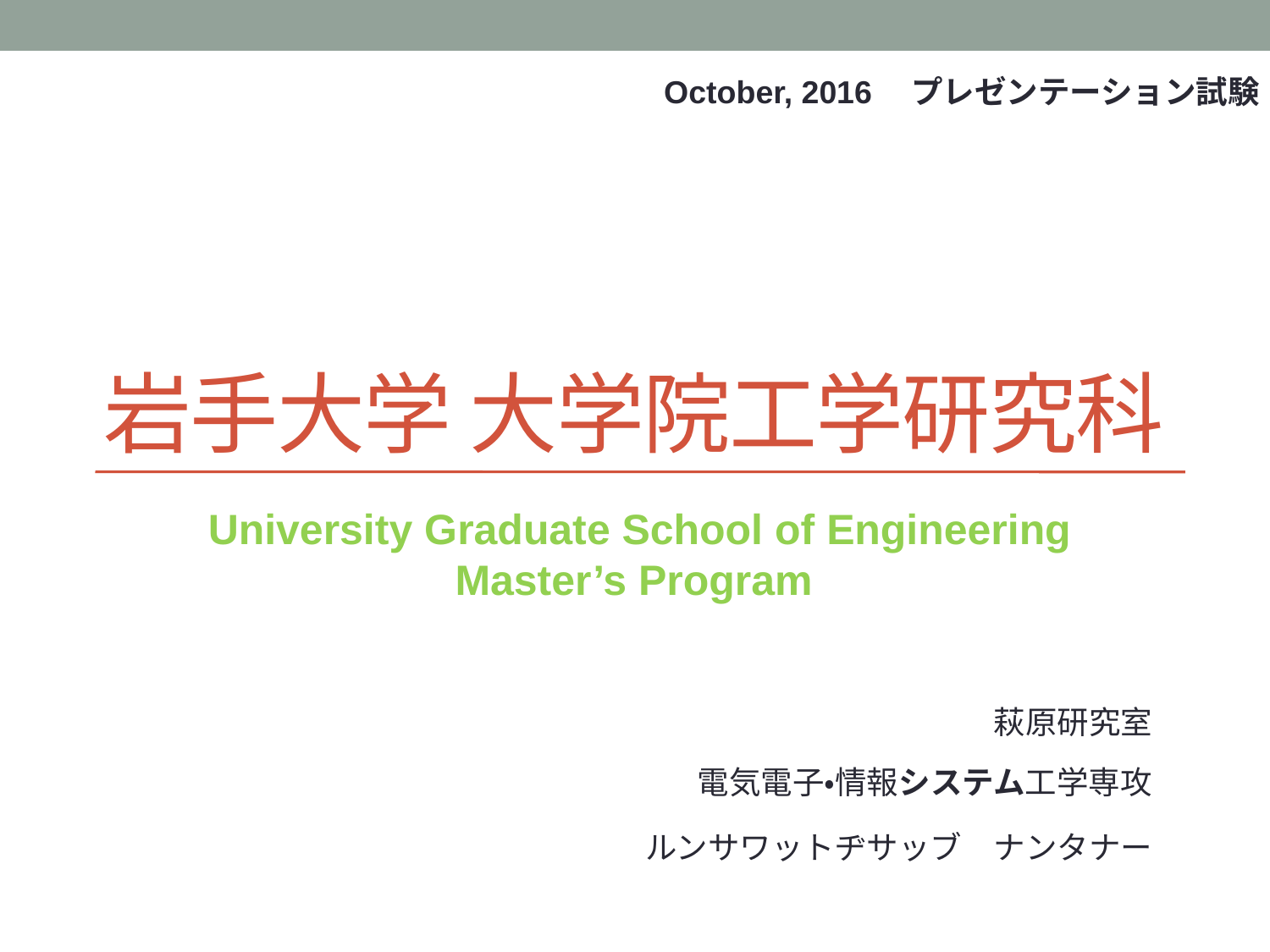

October, 2016　プレゼンテーション試験
# 岩手大学 大学院工学研究科
 University Graduate School of Engineering
Master’s Program
萩原研究室
電気電子・情報システム工学専攻
ルンサワットヂサッブ　ナンタナー